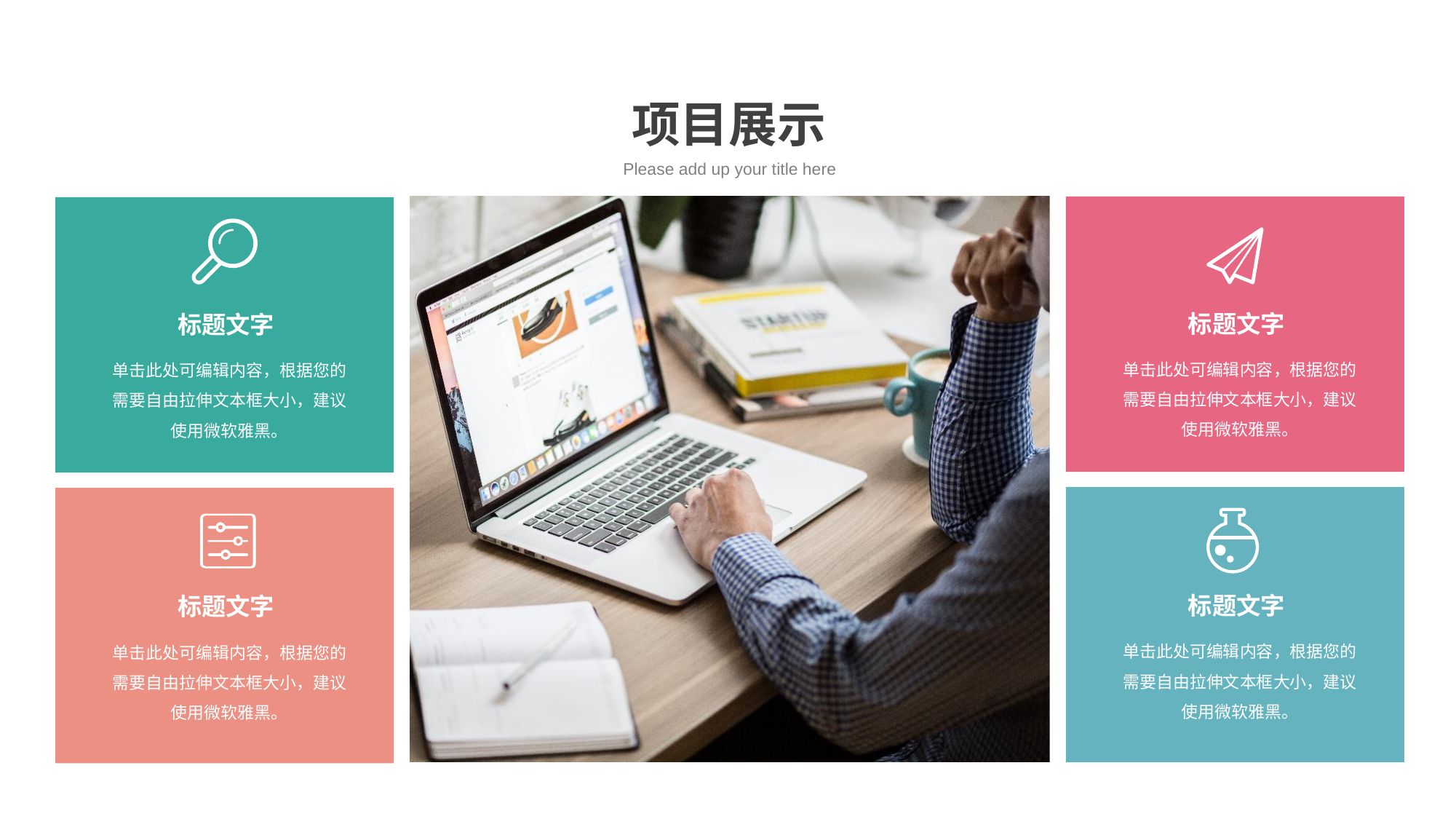

项目展示
Please add up your title here

标题文字
标题文字
单击此处可编辑内容，根据您的需要自由拉伸文本框大小，建议使用微软雅黑。
单击此处可编辑内容，根据您的需要自由拉伸文本框大小，建议使用微软雅黑。

标题文字
标题文字
单击此处可编辑内容，根据您的需要自由拉伸文本框大小，建议使用微软雅黑。
单击此处可编辑内容，根据您的需要自由拉伸文本框大小，建议使用微软雅黑。